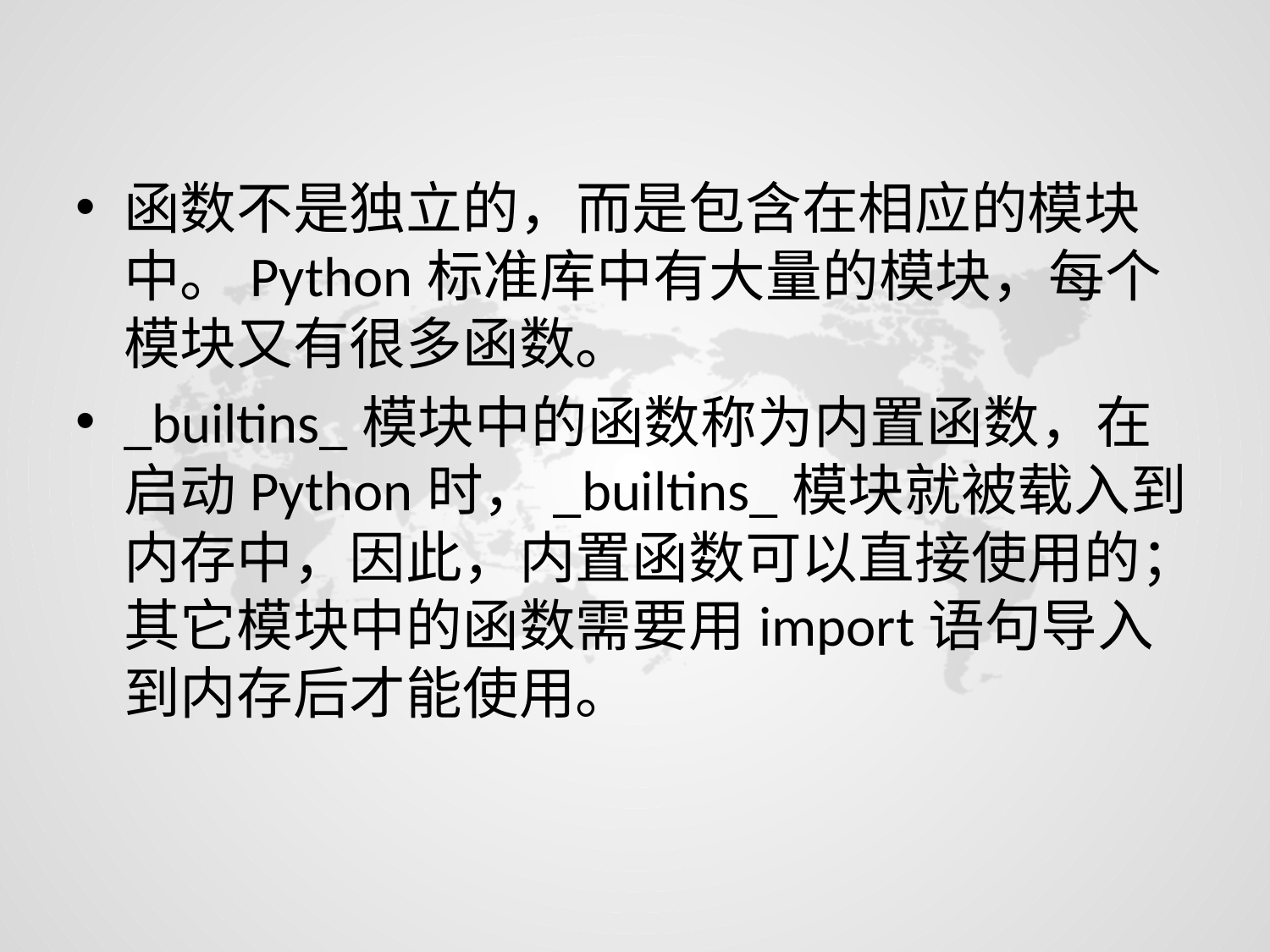

函数不是独立的，而是包含在相应的模块中。Python标准库中有大量的模块，每个模块又有很多函数。
_builtins_模块中的函数称为内置函数，在启动Python时，_builtins_模块就被载入到内存中，因此，内置函数可以直接使用的；其它模块中的函数需要用import语句导入到内存后才能使用。